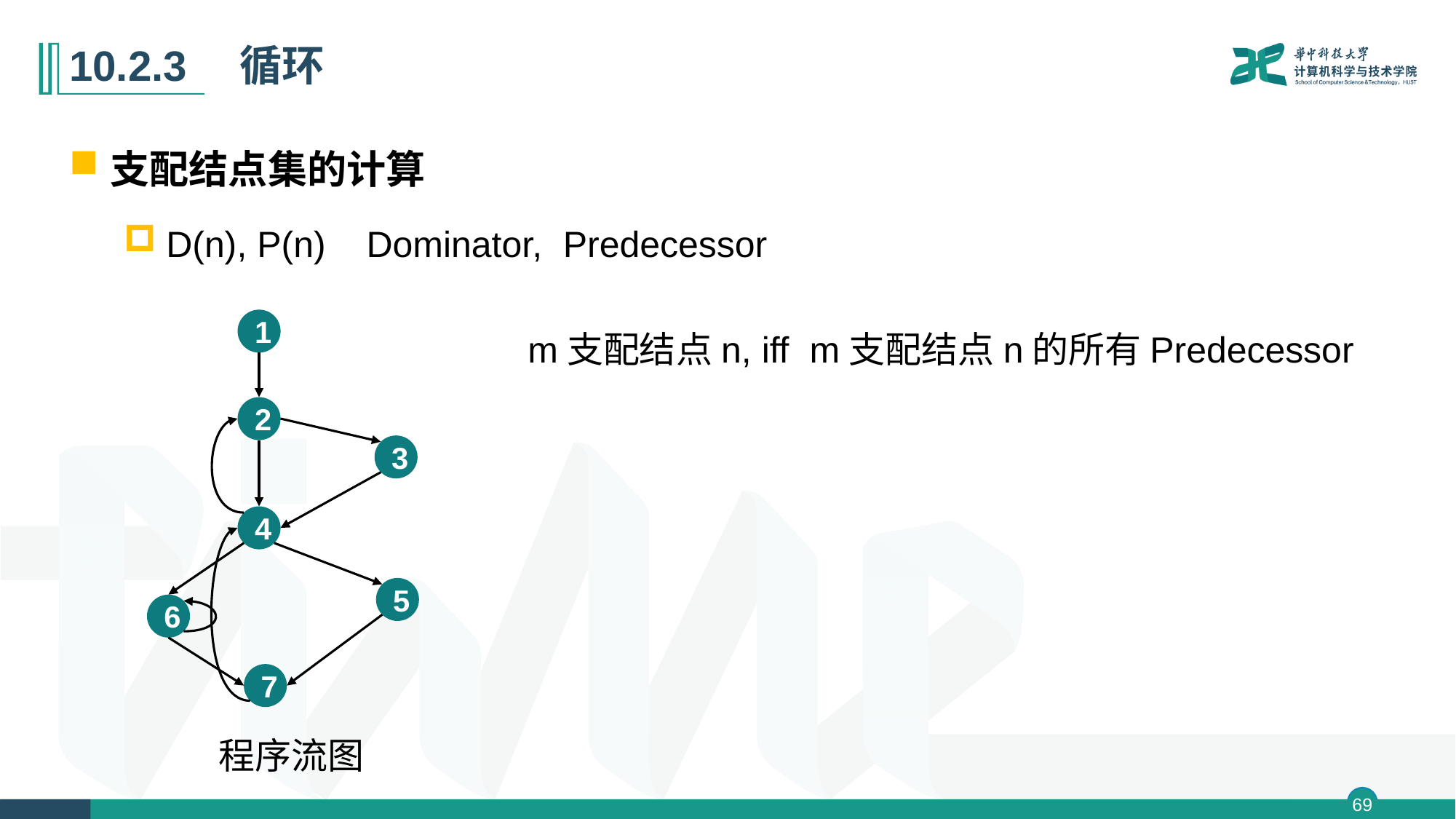

# 10.2.3　循环
支配结点集的计算
D(n), P(n)    Dominator,  Predecessor

1
2
3
4
5
6
7
m支配结点n, iff  m支配结点n的所有Predecessor
程序流图